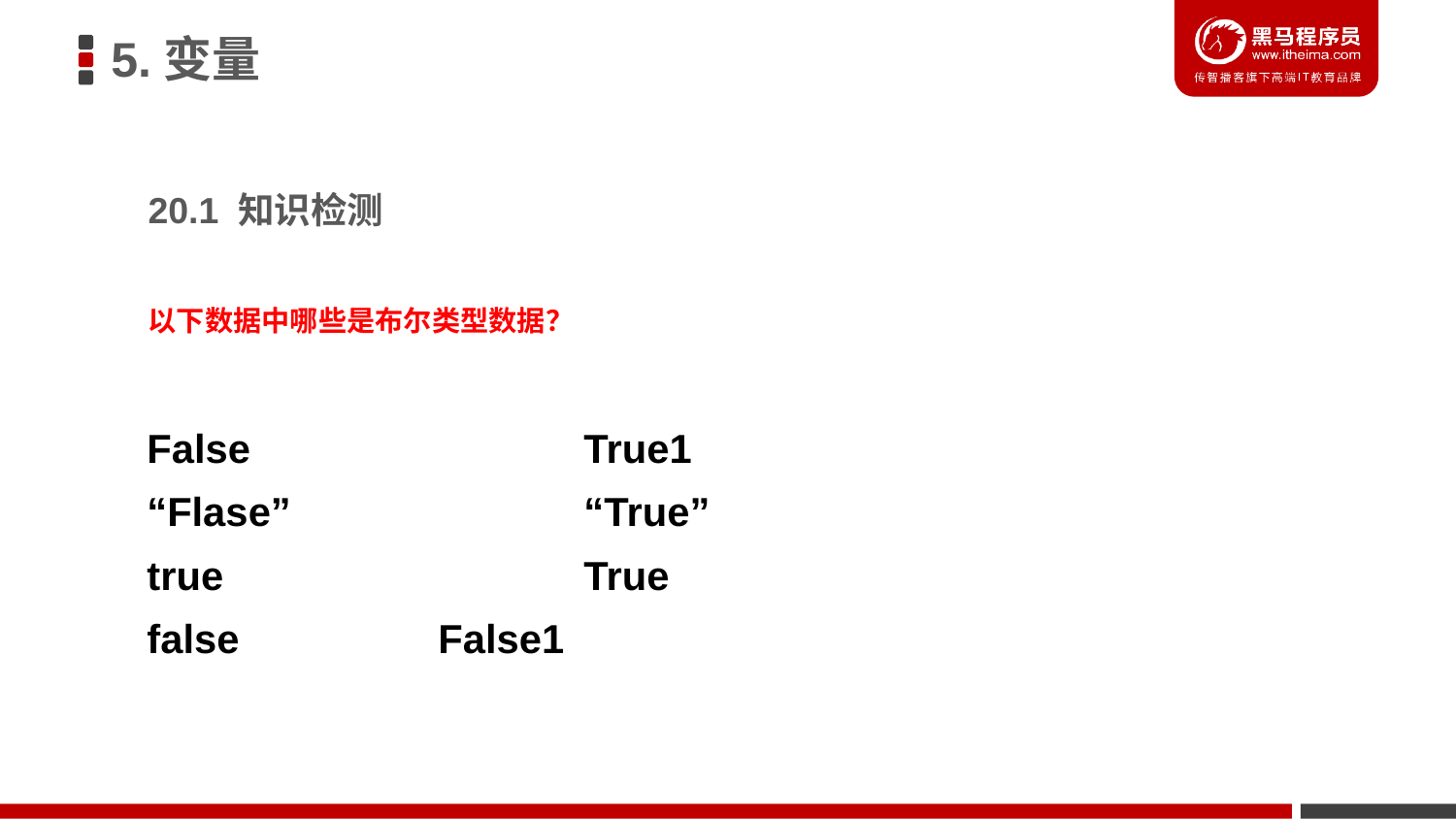

5.变量
20.1 知识检测
以下数据中哪些是布尔类型数据？
False    		True1
“Flase”    		“True”
true   		 	True
false    		False1